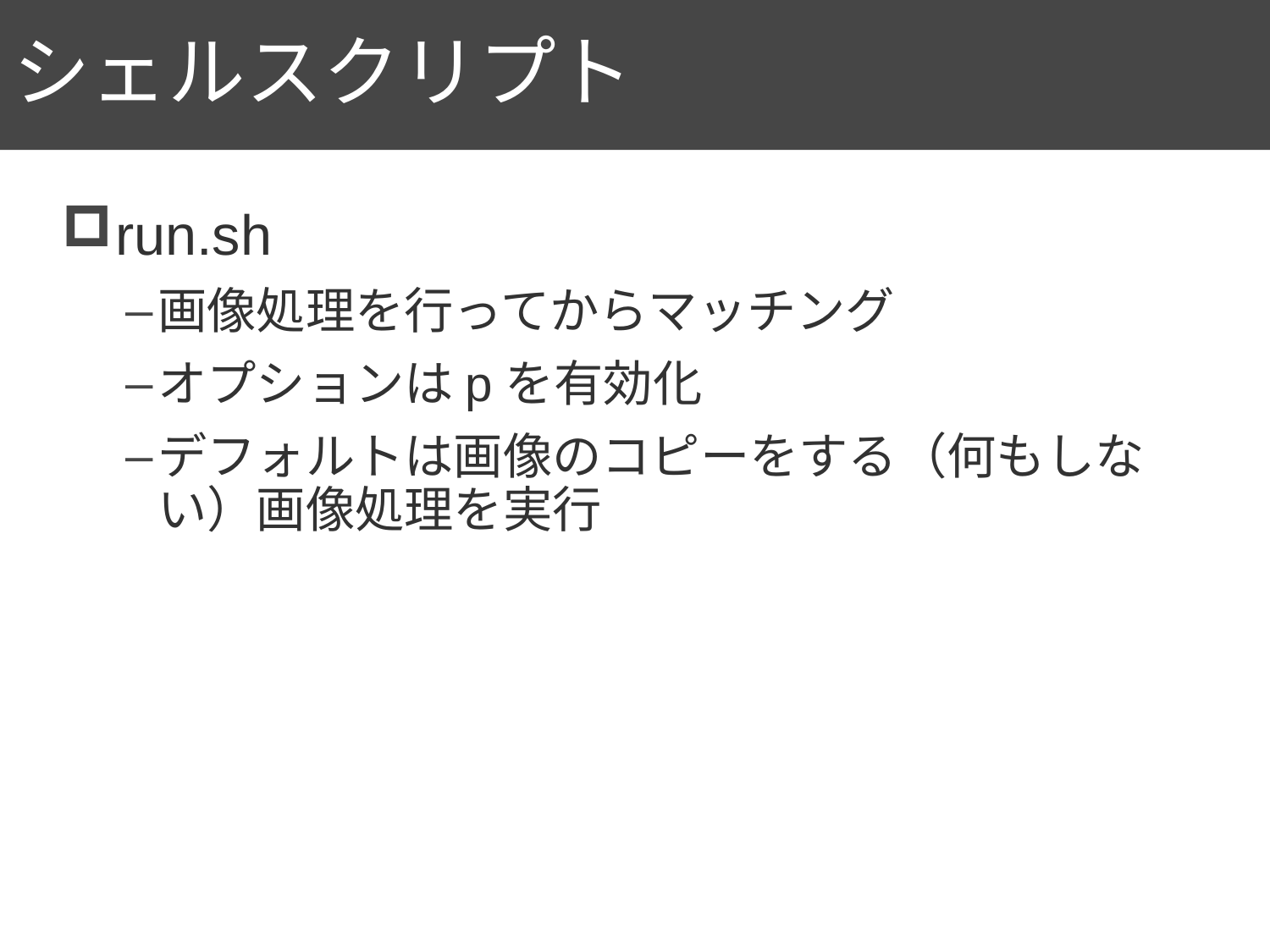

# シェルスクリプト
87
run.sh
画像処理を行ってからマッチング
オプションはpを有効化
デフォルトは画像のコピーをする（何もしない）画像処理を実行